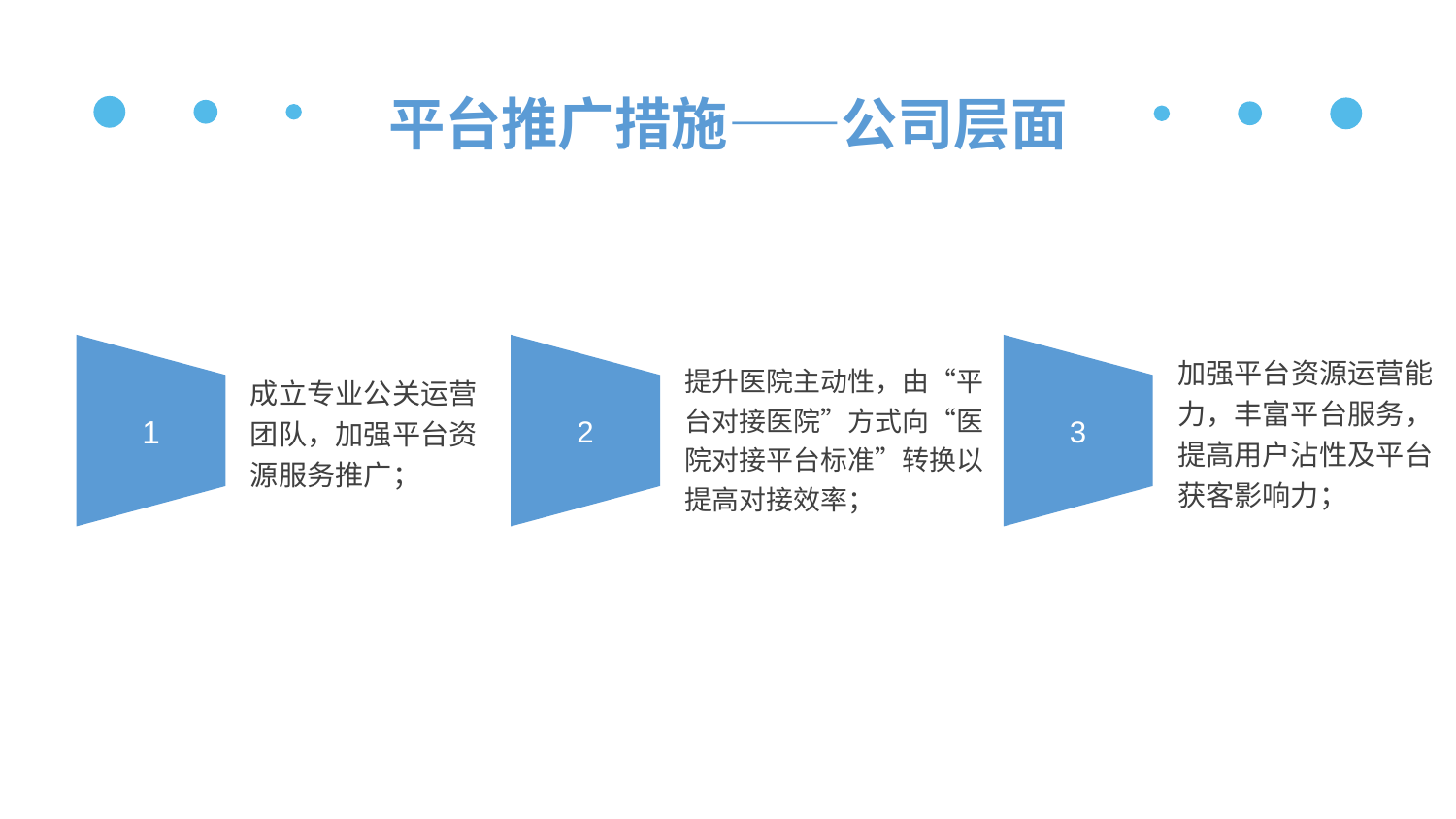

# 平台推广措施——公司层面
成立专业公关运营团队，加强平台资源服务推广；
1
2
3
加强平台资源运营能力，丰富平台服务，提高用户沾性及平台获客影响力；
提升医院主动性，由“平台对接医院”方式向“医院对接平台标准”转换以提高对接效率；